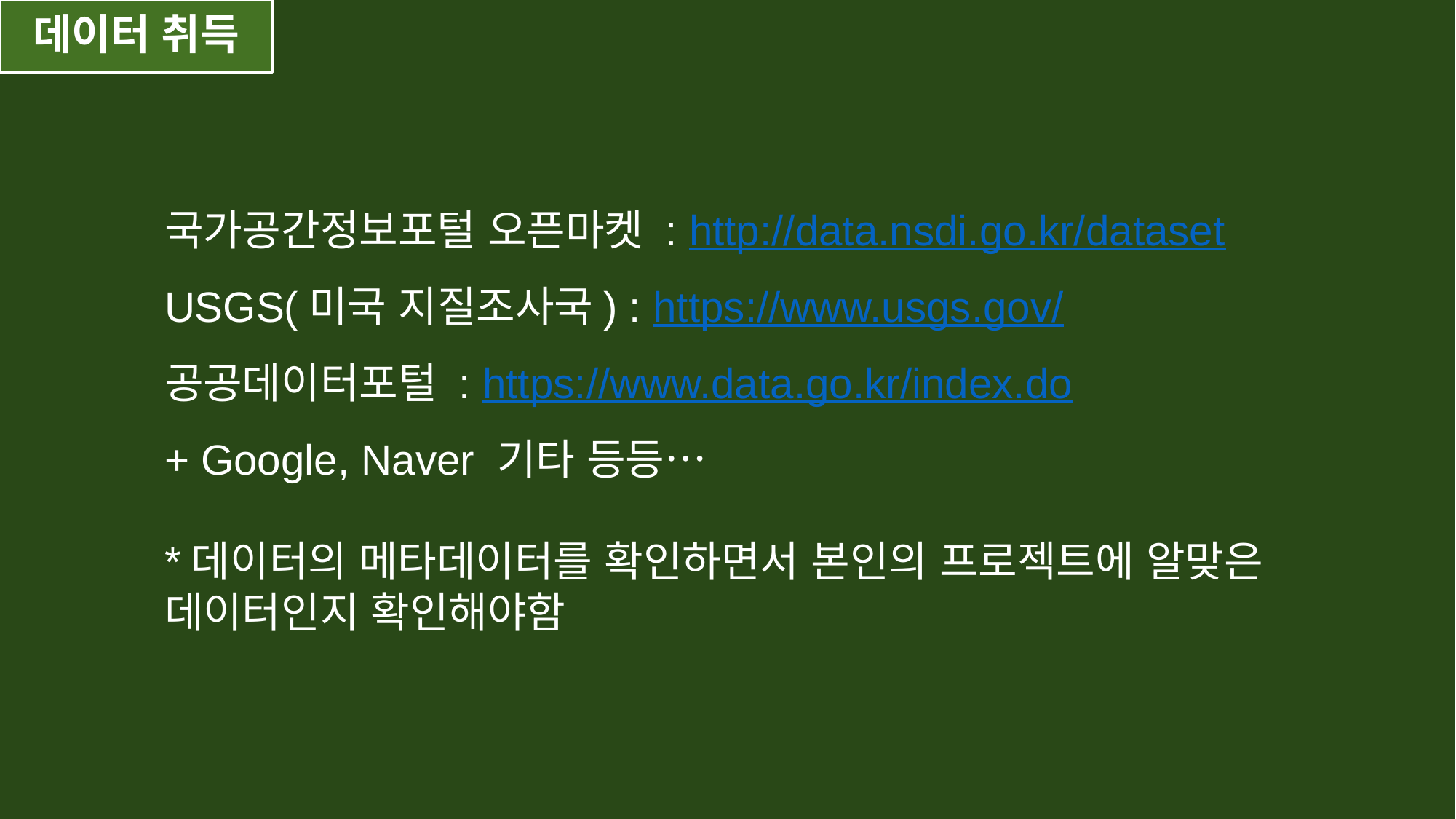

데이터 취득
국가공간정보포털 오픈마켓 : http://data.nsdi.go.kr/dataset
USGS(미국 지질조사국) : https://www.usgs.gov/
공공데이터포털 : https://www.data.go.kr/index.do
+ Google, Naver 기타 등등…

*데이터의 메타데이터를 확인하면서 본인의 프로젝트에 알맞은 데이터인지 확인해야함